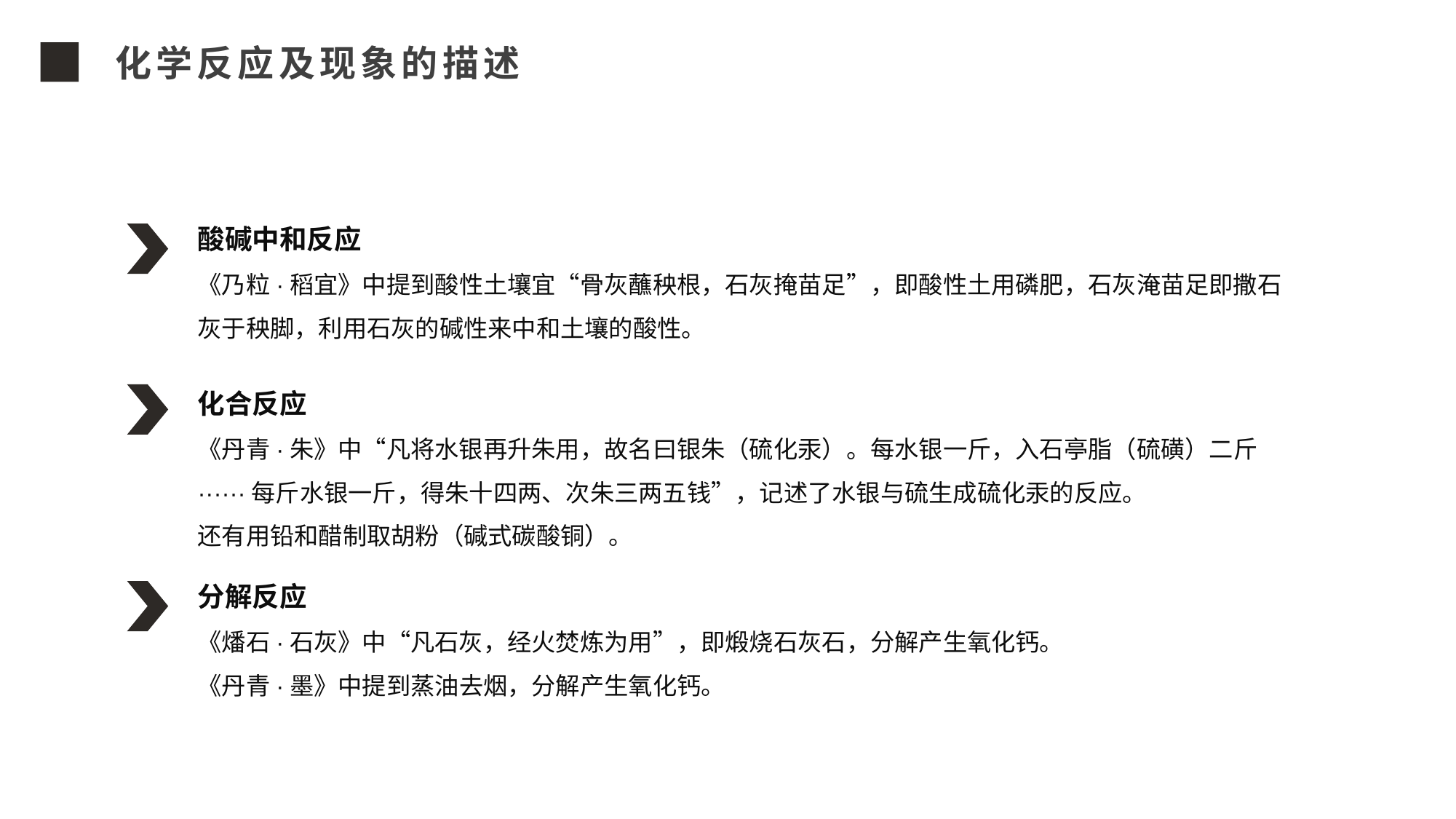

化学反应及现象的描述

酸碱中和反应
《乃粒·稻宜》中提到酸性土壤宜“骨灰蘸秧根，石灰掩苗足”，即酸性土用磷肥，石灰淹苗足即撒石灰于秧脚，利用石灰的碱性来中和土壤的酸性。

化合反应
《丹青·朱》中“凡将水银再升朱用，故名曰银朱（硫化汞）。每水银一斤，入石亭脂（硫磺）二斤······每斤水银一斤，得朱十四两、次朱三两五钱”，记述了水银与硫生成硫化汞的反应。
还有用铅和醋制取胡粉（碱式碳酸铜）。

分解反应
《燔石·石灰》中“凡石灰，经火焚炼为用”，即煅烧石灰石，分解产生氧化钙。
《丹青·墨》中提到蒸油去烟，分解产生氧化钙。